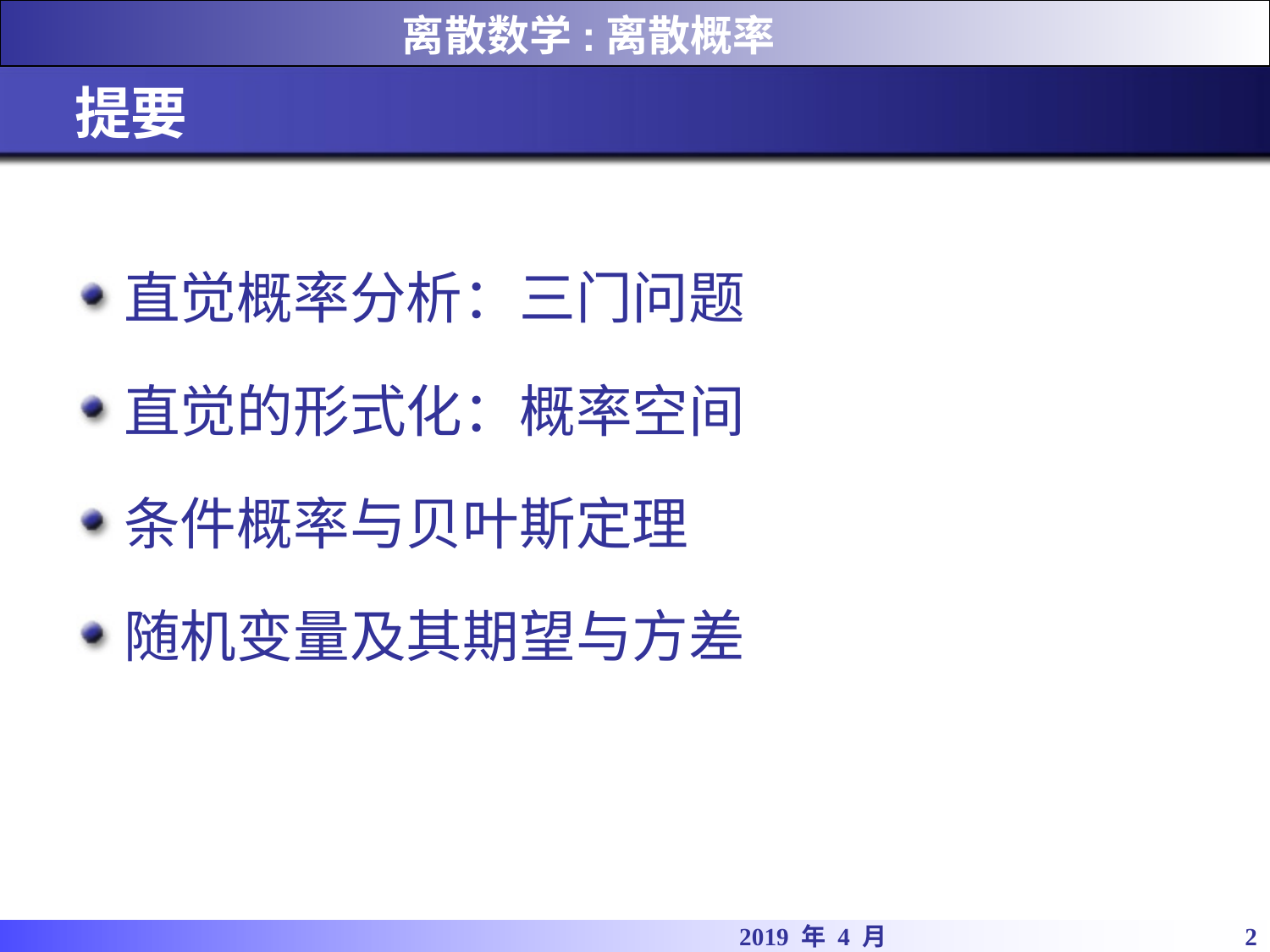

# 提要
直觉概率分析：三门问题
直觉的形式化：概率空间
条件概率与贝叶斯定理
随机变量及其期望与方差